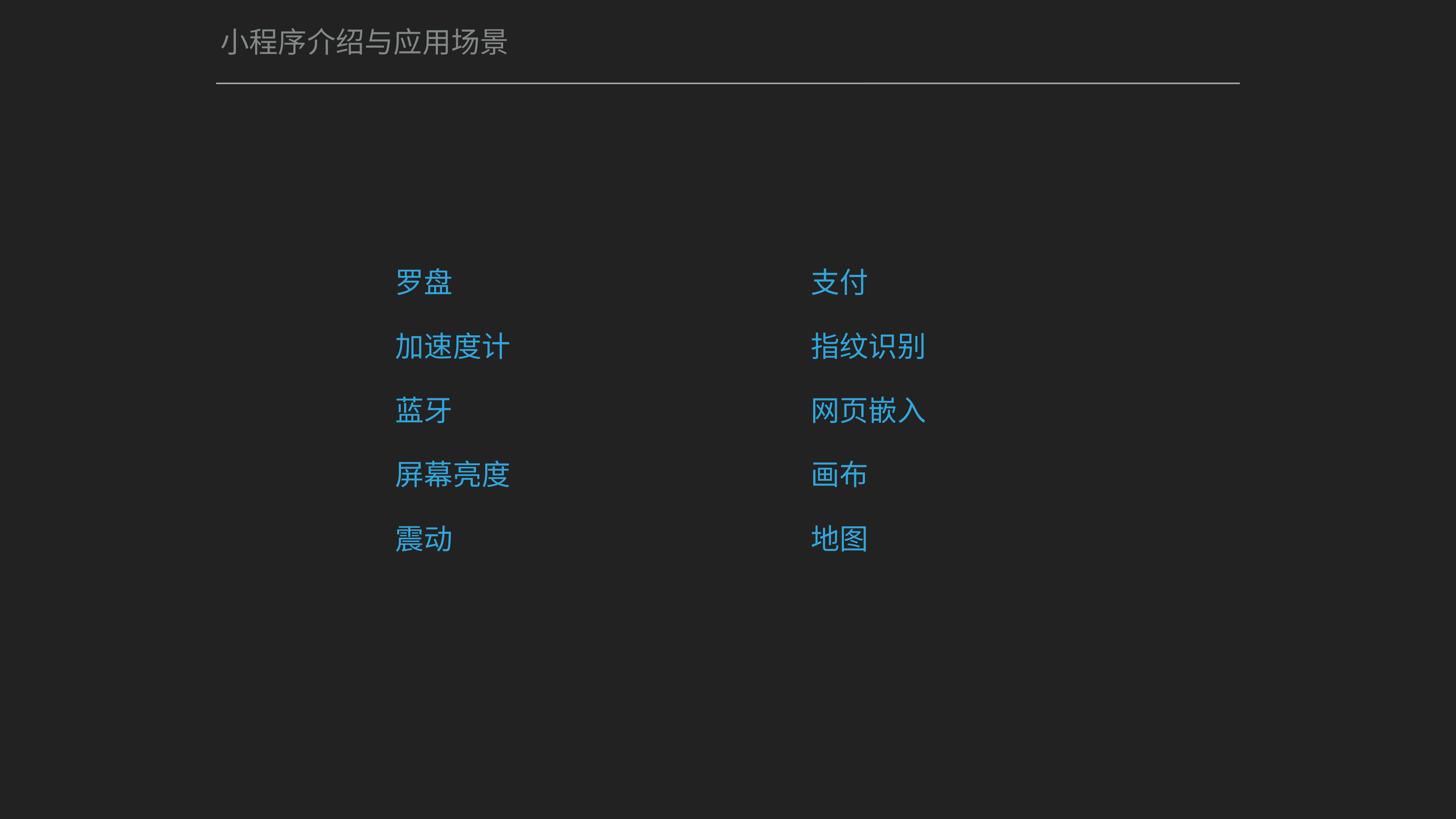

# 小程序介绍与应用场景
罗盘
加速度计
蓝牙
屏幕亮度
震动
支付
指纹识别
网页嵌入
画布
地图